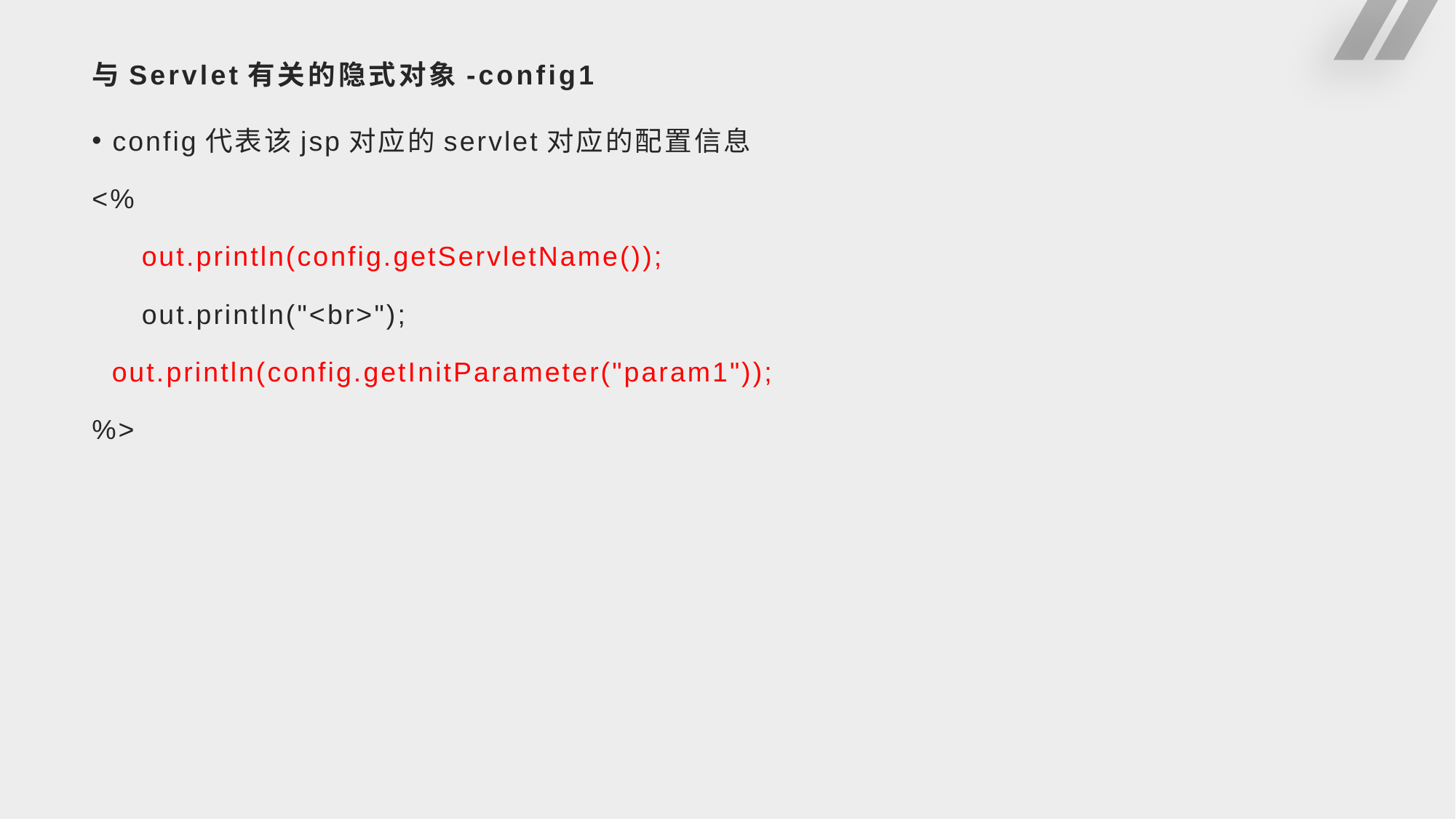

# 与Servlet有关的隐式对象-config1
config代表该jsp对应的servlet对应的配置信息
<%
     out.println(config.getServletName());
     out.println("<br>");
  out.println(config.getInitParameter("param1"));
%>